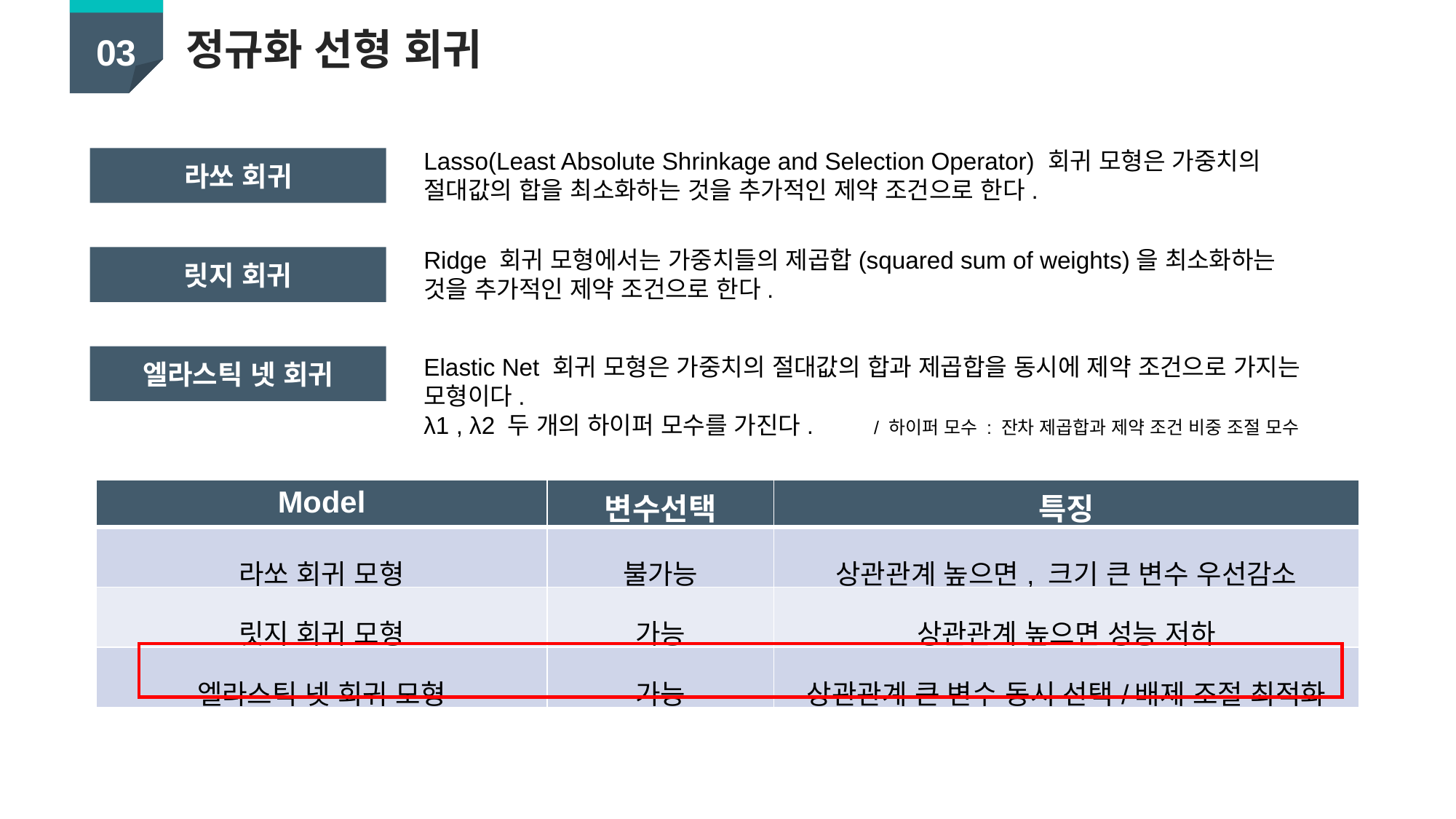

03

정규화 선형 회귀
Lasso(Least Absolute Shrinkage and Selection Operator) 회귀 모형은 가중치의 절대값의 합을 최소화하는 것을 추가적인 제약 조건으로 한다.
라쏘 회귀
Ridge 회귀 모형에서는 가중치들의 제곱합(squared sum of weights)을 최소화하는 것을 추가적인 제약 조건으로 한다.
릿지 회귀
엘라스틱 넷 회귀
Elastic Net 회귀 모형은 가중치의 절대값의 합과 제곱합을 동시에 제약 조건으로 가지는 모형이다.
λ1 , λ2 두 개의 하이퍼 모수를 가진다.         / 하이퍼 모수 : 잔차 제곱합과 제약 조건 비중 조절 모수
| Model | 변수선택 | 특징 |
| --- | --- | --- |
| 라쏘 회귀 모형 | 불가능 | 상관관계 높으면, 크기 큰 변수 우선감소 |
| 릿지 회귀 모형 | 가능 | 상관관계 높으면 성능 저하 |
| 엘라스틱 넷 회귀 모형 | 가능 | 상관관계 큰 변수 동시 선택/배제 조절 최적화 |